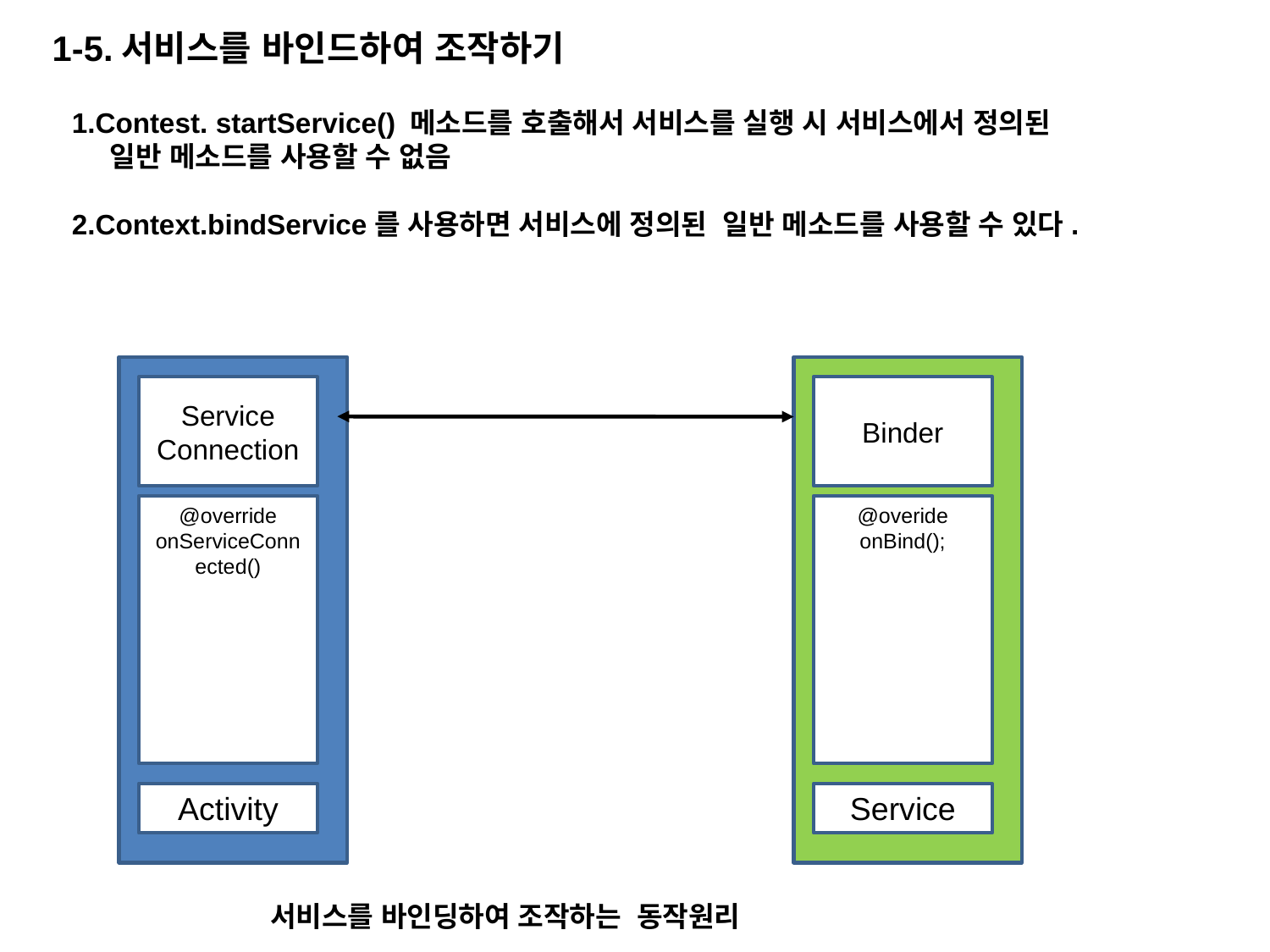

1-5.서비스를 바인드하여 조작하기
1.Contest. startService() 메소드를 호출해서 서비스를 실행 시 서비스에서 정의된
    일반 메소드를 사용할 수 없음

2.Context.bindService를 사용하면 서비스에 정의된  일반 메소드를 사용할 수 있다.

Service
Connection
Binder
@override
onServiceConnected()
@overide
onBind();
Activity
Service
서비스를 바인딩하여 조작하는  동작원리